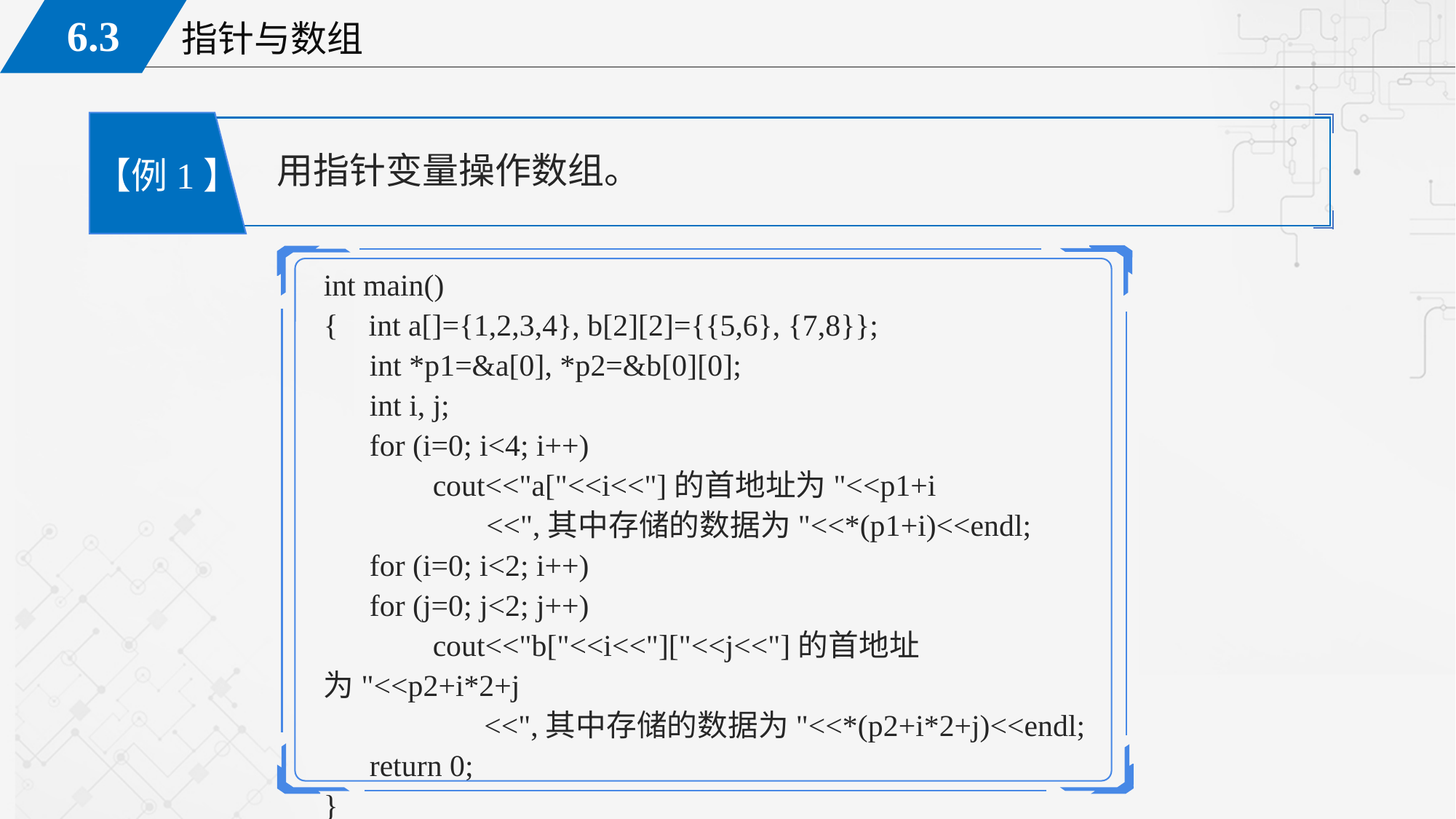

用指针变量操作数组。
   【例1】

int main()
{    int a[]={1,2,3,4}, b[2][2]={{5,6}, {7,8}};
      int *p1=&a[0], *p2=&b[0][0];
      int i, j;
      for (i=0; i<4; i++)
	cout<<"a["<<i<<"]的首地址为"<<p1+i
	       <<",其中存储的数据为"<<*(p1+i)<<endl;
      for (i=0; i<2; i++)
      for (j=0; j<2; j++)
	cout<<"b["<<i<<"]["<<j<<"]的首地址为"<<p2+i*2+j
                     <<",其中存储的数据为"<<*(p2+i*2+j)<<endl;
      return 0;
}